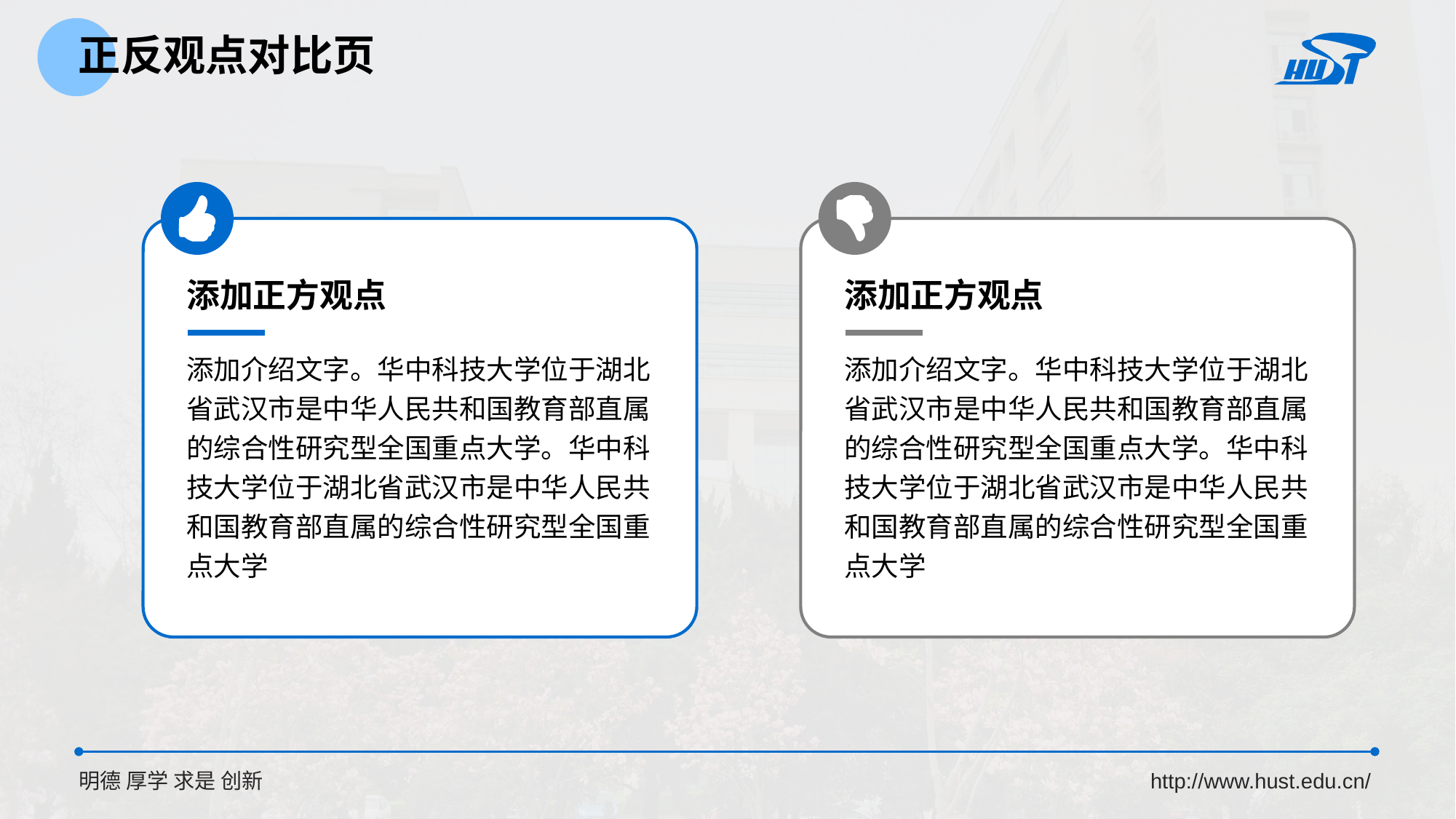

正反观点对比页

添加正方观点
添加介绍文字。华中科技大学位于湖北省武汉市是中华人民共和国教育部直属的综合性研究型全国重点大学。华中科技大学位于湖北省武汉市是中华人民共和国教育部直属的综合性研究型全国重点大学

添加正方观点
添加介绍文字。华中科技大学位于湖北省武汉市是中华人民共和国教育部直属的综合性研究型全国重点大学。华中科技大学位于湖北省武汉市是中华人民共和国教育部直属的综合性研究型全国重点大学